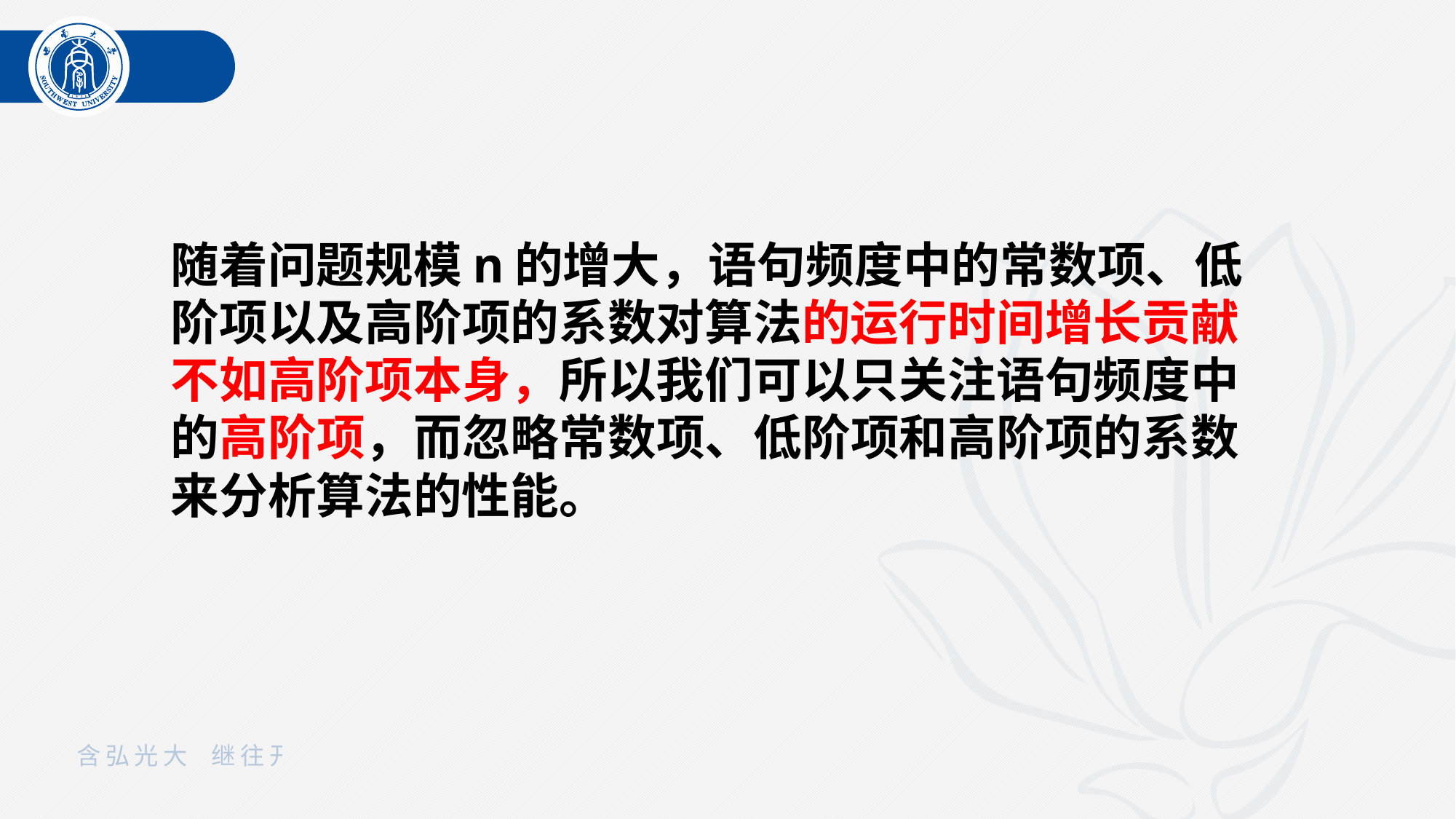

随着问题规模n的增大，语句频度中的常数项、低阶项以及高阶项的系数对算法的运行时间增长贡献不如高阶项本身，所以我们可以只关注语句频度中的高阶项，而忽略常数项、低阶项和高阶项的系数来分析算法的性能。